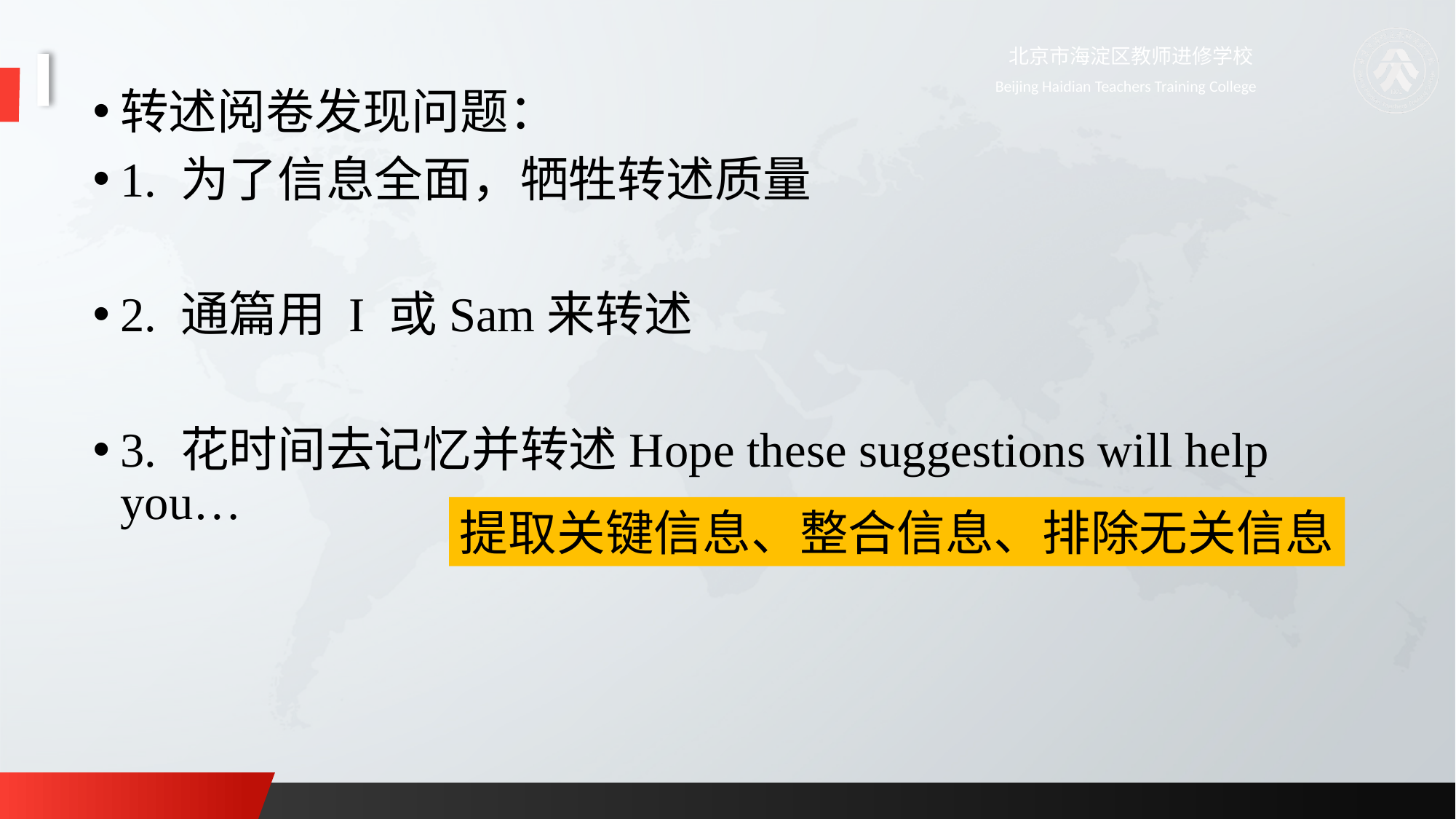

转述阅卷发现问题：
1. 为了信息全面，牺牲转述质量

2. 通篇用 I 或Sam来转述

3. 花时间去记忆并转述Hope these suggestions will help you…
提取关键信息、整合信息、排除无关信息